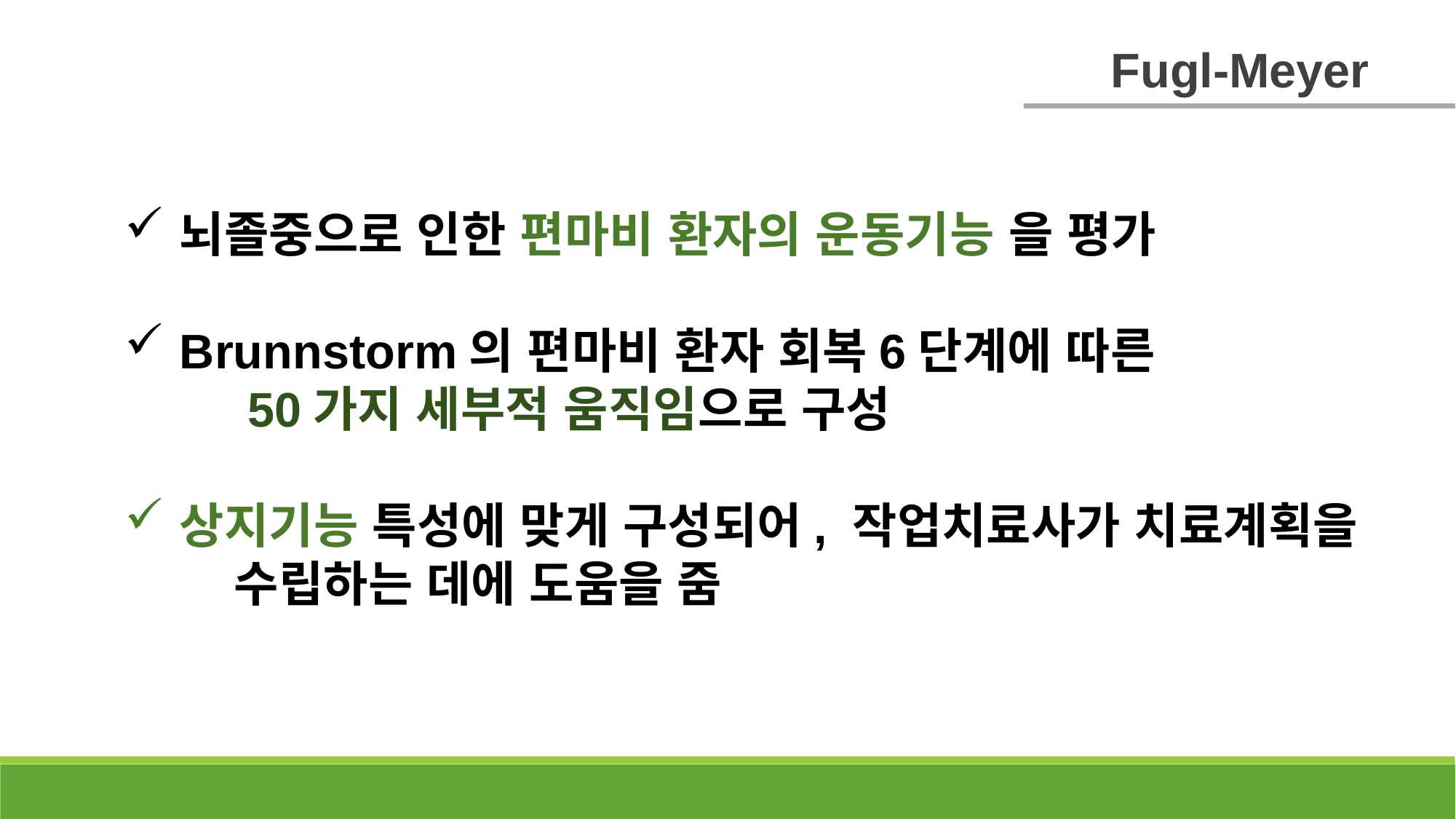

Fugl-Meyer
뇌졸중으로 인한 편마비 환자의 운동기능 을 평가
Brunnstorm의 편마비 환자 회복6단계에 따른
	 50가지 세부적 움직임으로 구성
상지기능 특성에 맞게 구성되어, 작업치료사가 치료계획을
	수립하는 데에 도움을 줌